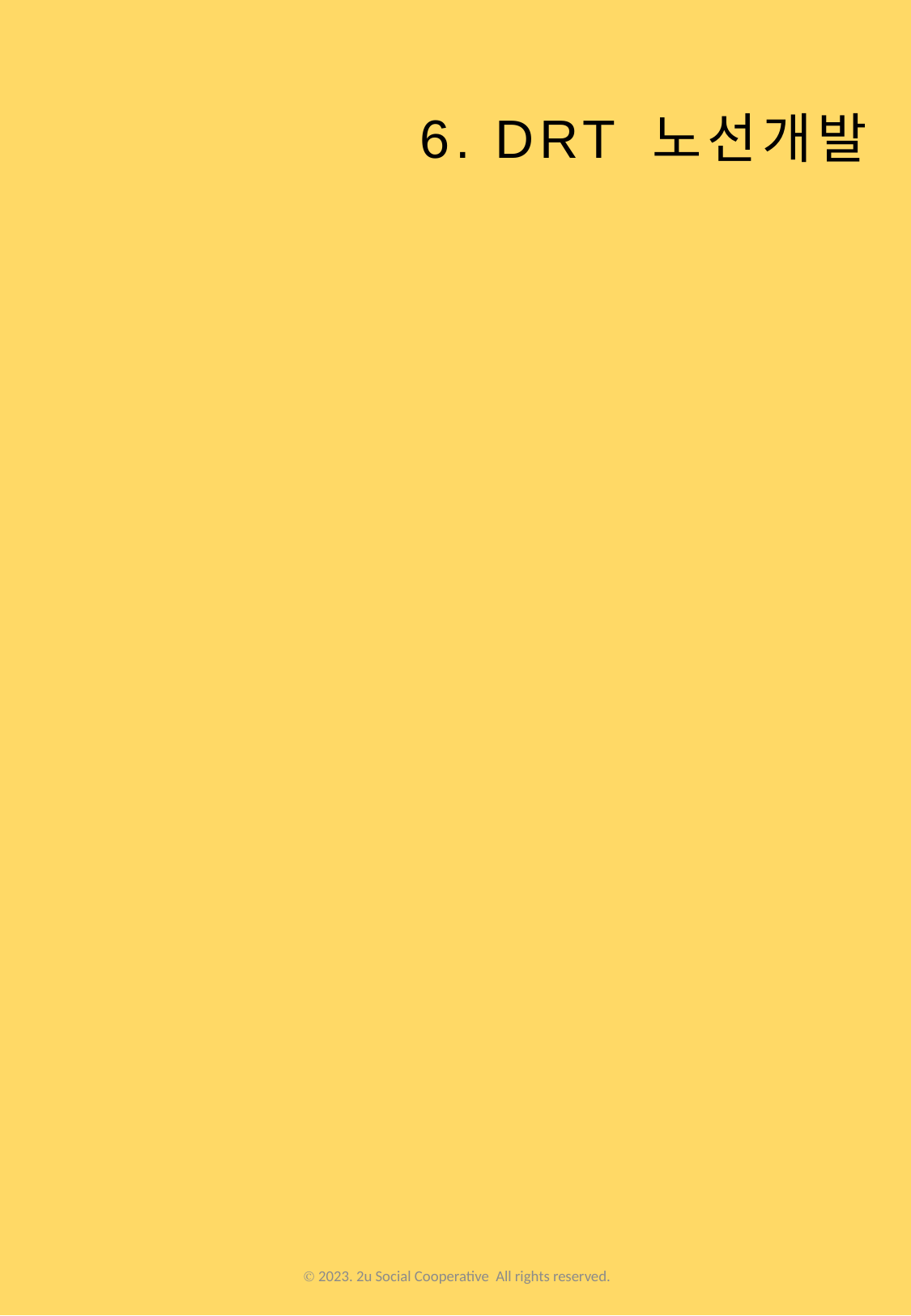

6. DRT 노선개발
Ⓒ 2023. 2u Social Cooperative  All rights reserved.